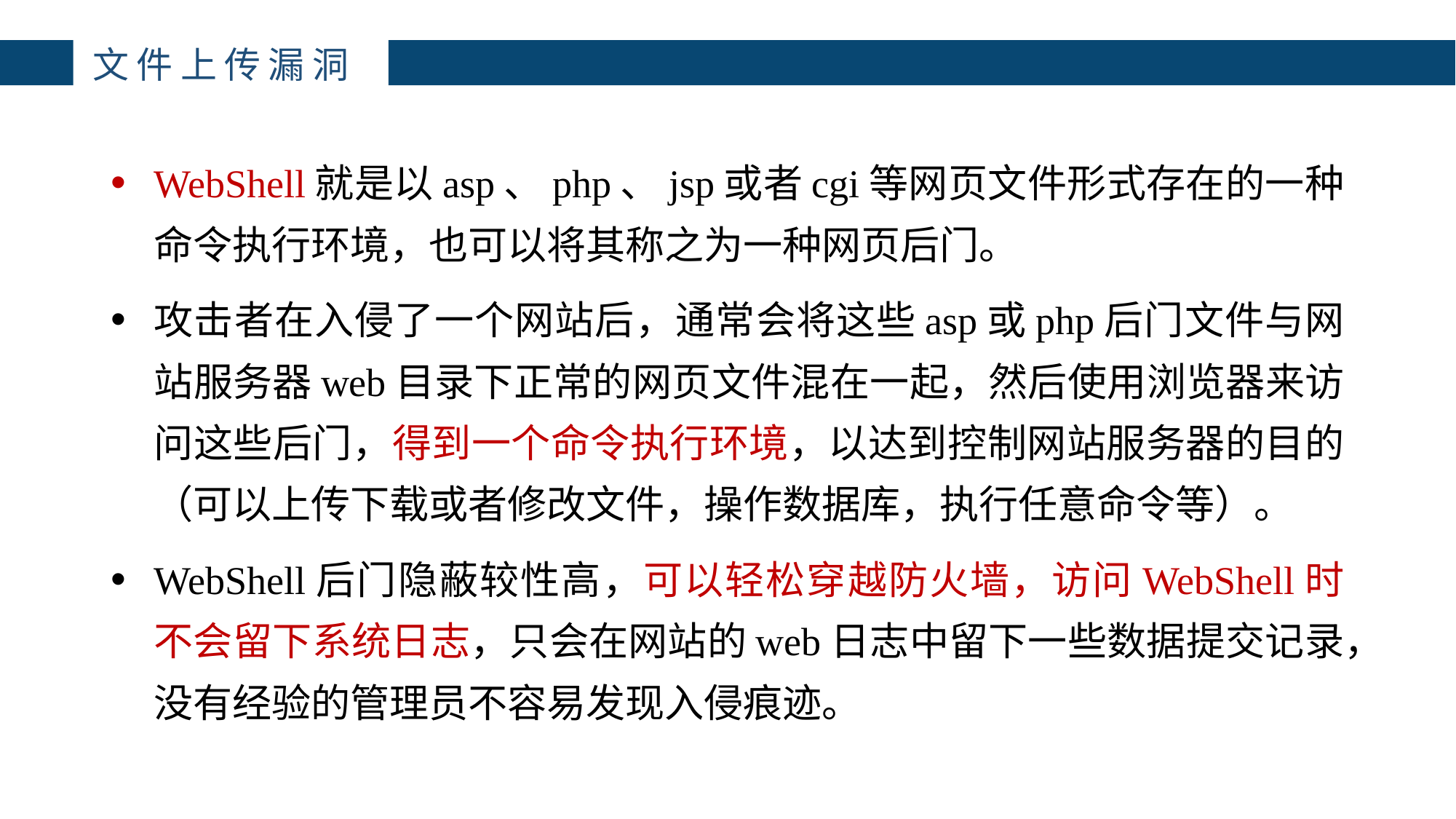

主讲：枕边月亮
主讲：枕边月亮
主讲：枕边月亮
主讲：枕边月亮
主讲：枕边月亮
主讲：枕边月亮
主讲：枕边月亮
主讲：枕边月亮
主讲：枕边月亮
主讲：枕边月亮

文件上传漏洞
4
WebShell就是以asp、php、jsp或者cgi等网页文件形式存在的一种命令执行环境，也可以将其称之为一种网页后门。
攻击者在入侵了一个网站后，通常会将这些asp或php后门文件与网站服务器web目录下正常的网页文件混在一起，然后使用浏览器来访问这些后门，得到一个命令执行环境，以达到控制网站服务器的目的（可以上传下载或者修改文件，操作数据库，执行任意命令等）。
WebShell后门隐蔽较性高，可以轻松穿越防火墙，访问WebShell时不会留下系统日志，只会在网站的web日志中留下一些数据提交记录，没有经验的管理员不容易发现入侵痕迹。